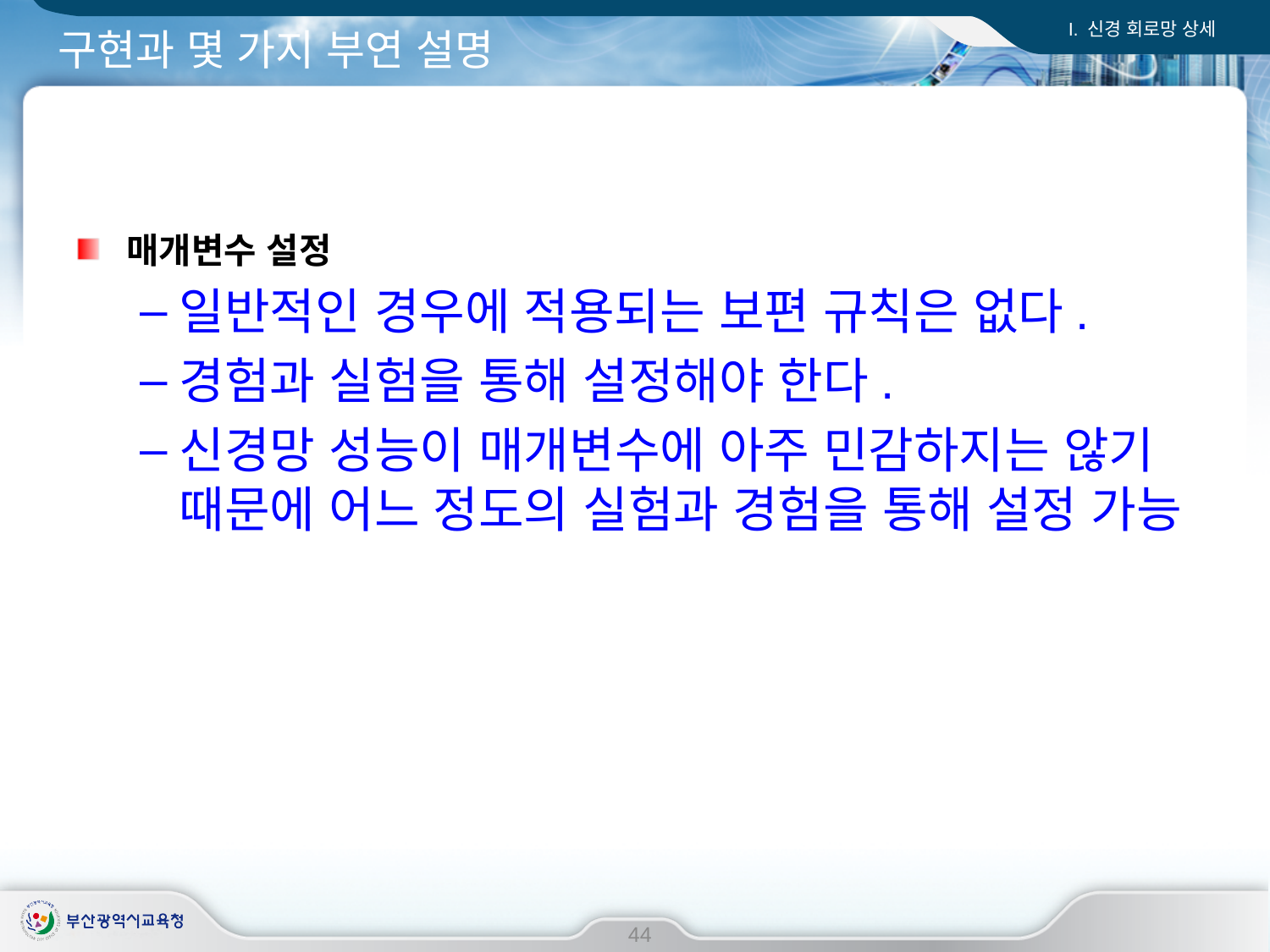

I. 신경 회로망 상세
# 구현과 몇 가지 부연 설명
매개변수 설정
일반적인 경우에 적용되는 보편 규칙은 없다.
경험과 실험을 통해 설정해야 한다.
신경망 성능이 매개변수에 아주 민감하지는 않기 때문에 어느 정도의 실험과 경험을 통해 설정 가능
44